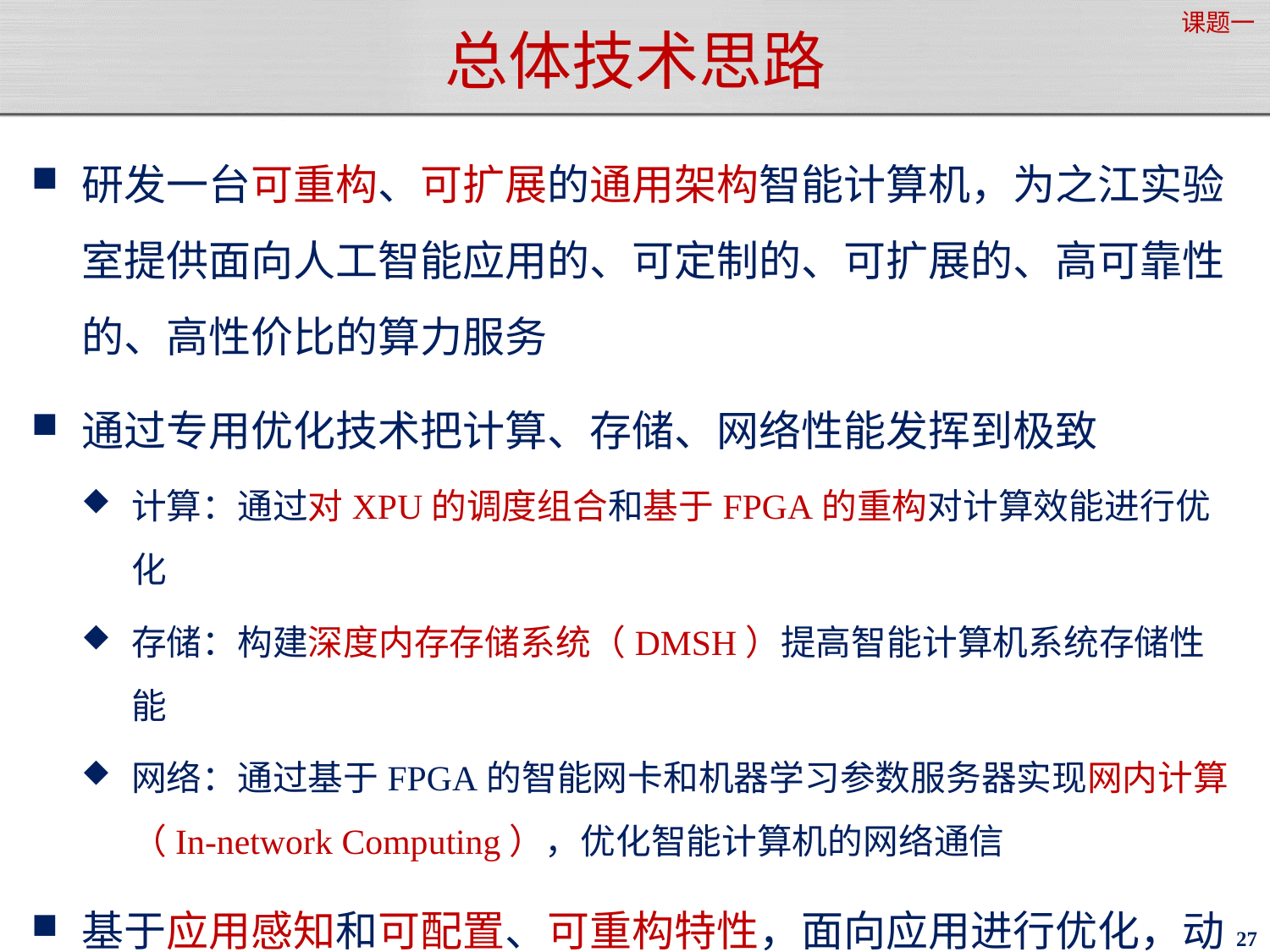

课题一
# 总体技术思路
研发一台可重构、可扩展的通用架构智能计算机，为之江实验室提供面向人工智能应用的、可定制的、可扩展的、高可靠性的、高性价比的算力服务
通过专用优化技术把计算、存储、网络性能发挥到极致
计算：通过对XPU的调度组合和基于FPGA的重构对计算效能进行优化
存储：构建深度内存存储系统（DMSH）提高智能计算机系统存储性能
网络：通过基于FPGA的智能网卡和机器学习参数服务器实现网内计算（In-network Computing），优化智能计算机的网络通信
基于应用感知和可配置、可重构特性，面向应用进行优化，动态重构为最适合该特定应用的计算机
27